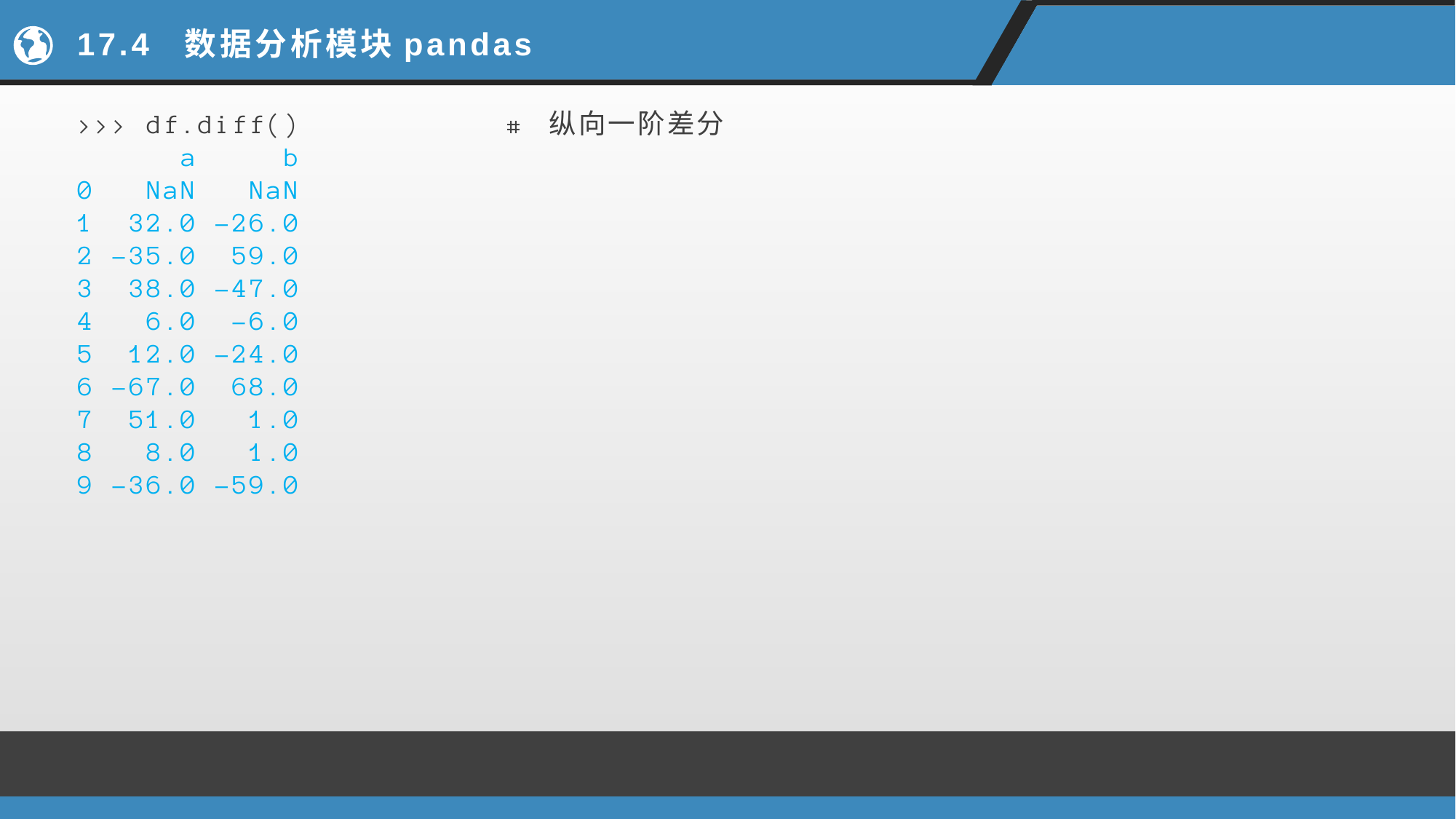

# 17.4  数据分析模块pandas

>>> df.diff()            # 纵向一阶差分
      a     b
0   NaN   NaN
1  32.0 -26.0
2 -35.0  59.0
3  38.0 -47.0
4   6.0  -6.0
5  12.0 -24.0
6 -67.0  68.0
7  51.0   1.0
8   8.0   1.0
9 -36.0 -59.0